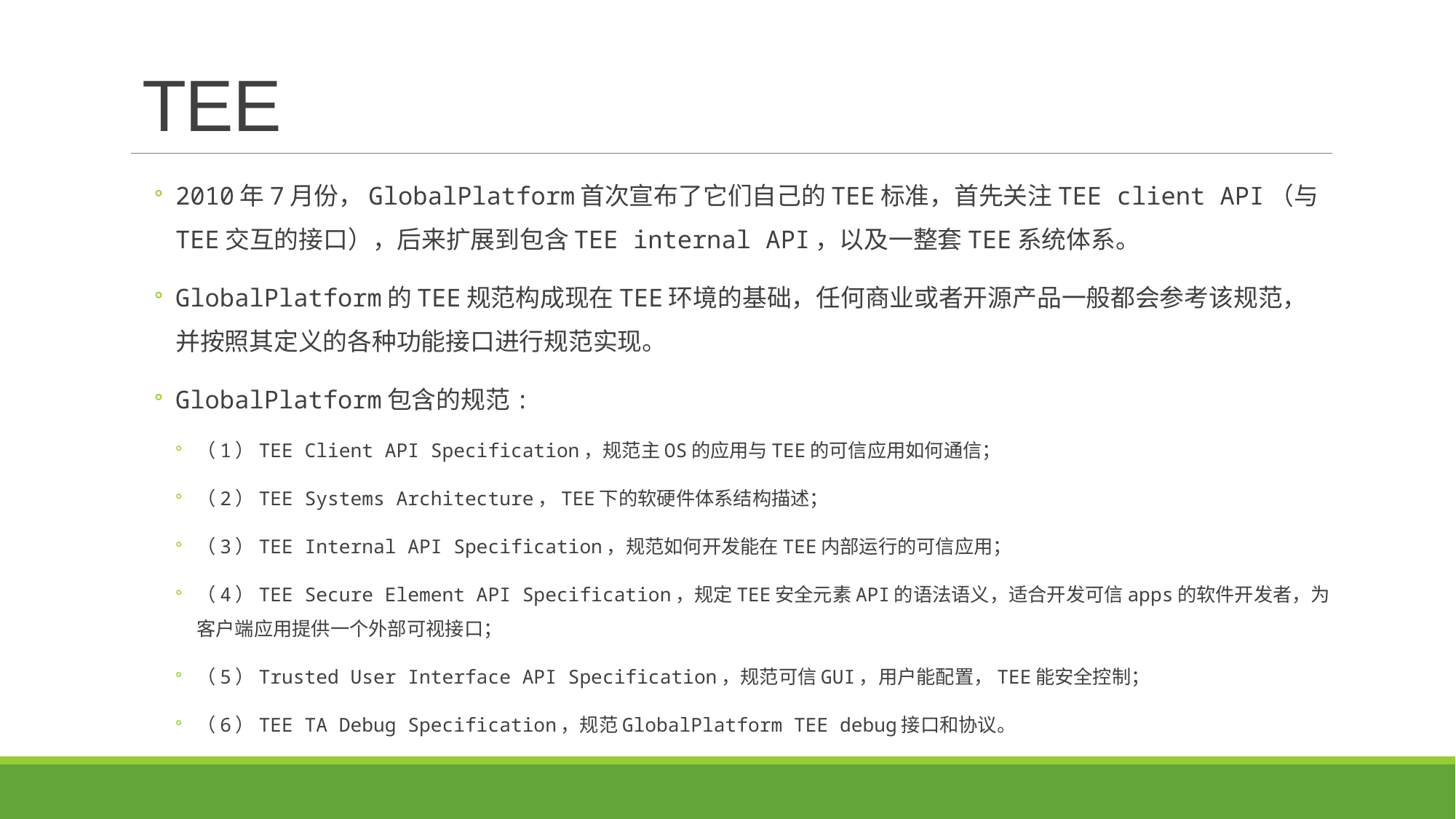

# TEE
2010年7月份，GlobalPlatform首次宣布了它们自己的TEE标准，首先关注TEE client API（与TEE交互的接口），后来扩展到包含TEE internal API，以及一整套TEE系统体系。
GlobalPlatform的TEE规范构成现在TEE环境的基础，任何商业或者开源产品一般都会参考该规范，并按照其定义的各种功能接口进行规范实现。
GlobalPlatform包含的规范:
（1）TEE Client API Specification，规范主OS的应用与TEE的可信应用如何通信；
（2）TEE Systems Architecture，TEE下的软硬件体系结构描述；
（3）TEE Internal API Specification，规范如何开发能在TEE内部运行的可信应用；
（4）TEE Secure Element API Specification，规定TEE安全元素API的语法语义，适合开发可信apps的软件开发者，为客户端应用提供一个外部可视接口；
（5）Trusted User Interface API Specification，规范可信GUI，用户能配置，TEE能安全控制；
（6）TEE TA Debug Specification，规范GlobalPlatform TEE debug接口和协议。